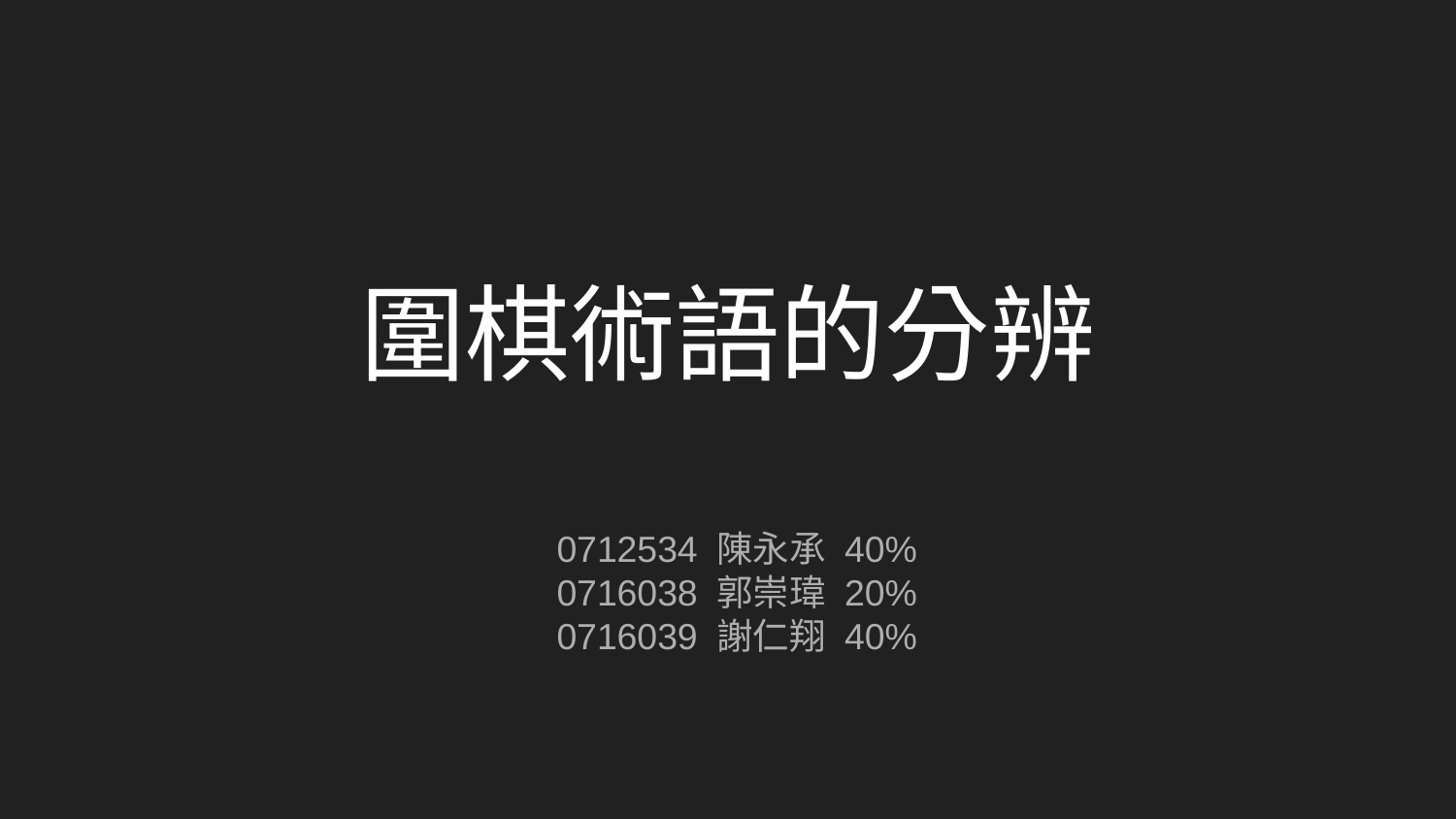

# 圍棋術語的分辨
0712534 陳永承 40%
0716038 郭崇瑋 20%
0716039 謝仁翔 40%